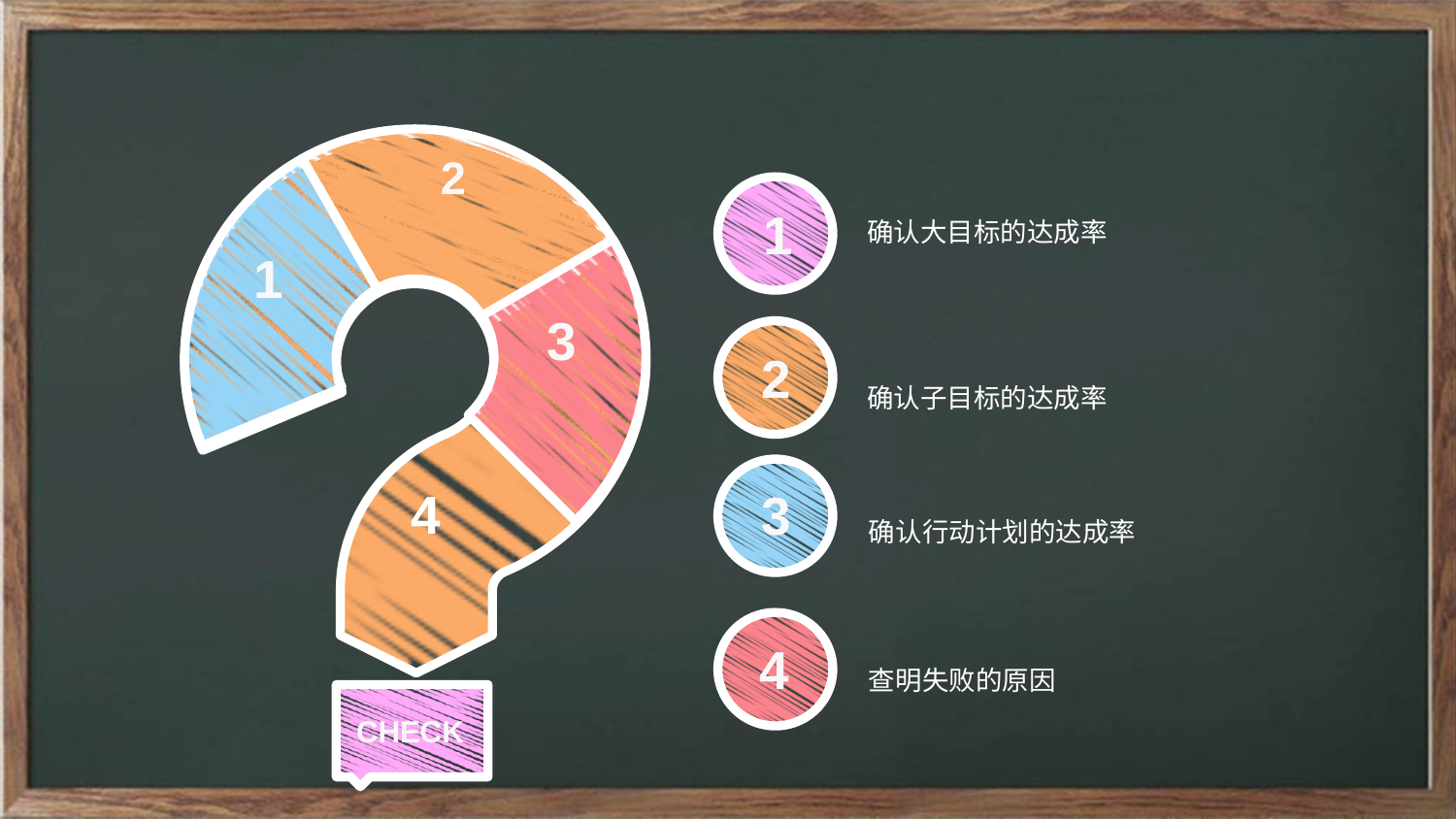

2

1
确认大目标的达成率
1

3

2
确认子目标的达成率

3
4
确认行动计划的达成率

4
查明失败的原因

CHECK